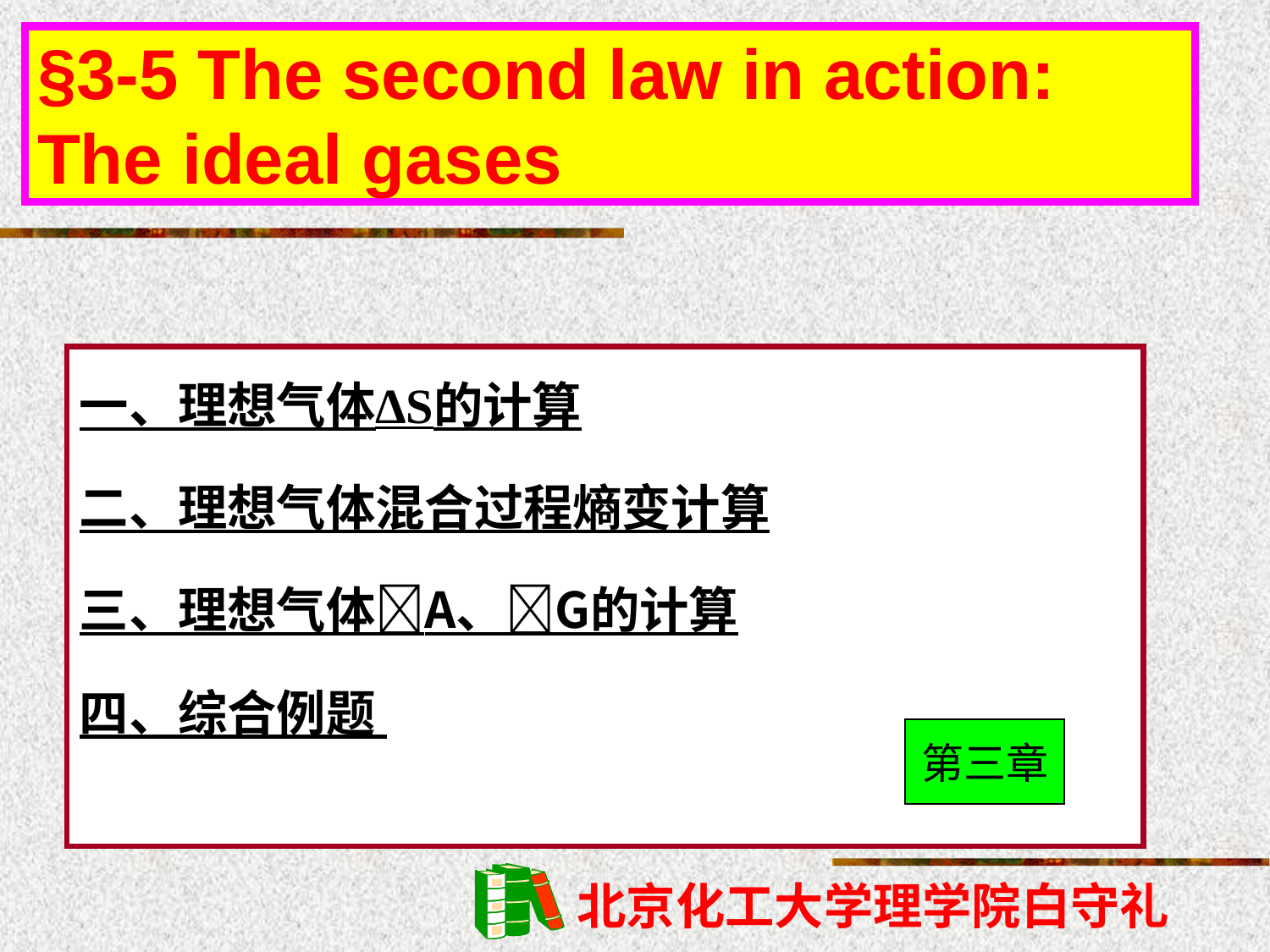

§3-5 The second law in action: The ideal gases
一、理想气体ΔS的计算
二、理想气体混合过程熵变计算
三、理想气体ΔA、ΔG的计算
四、综合例题
第三章